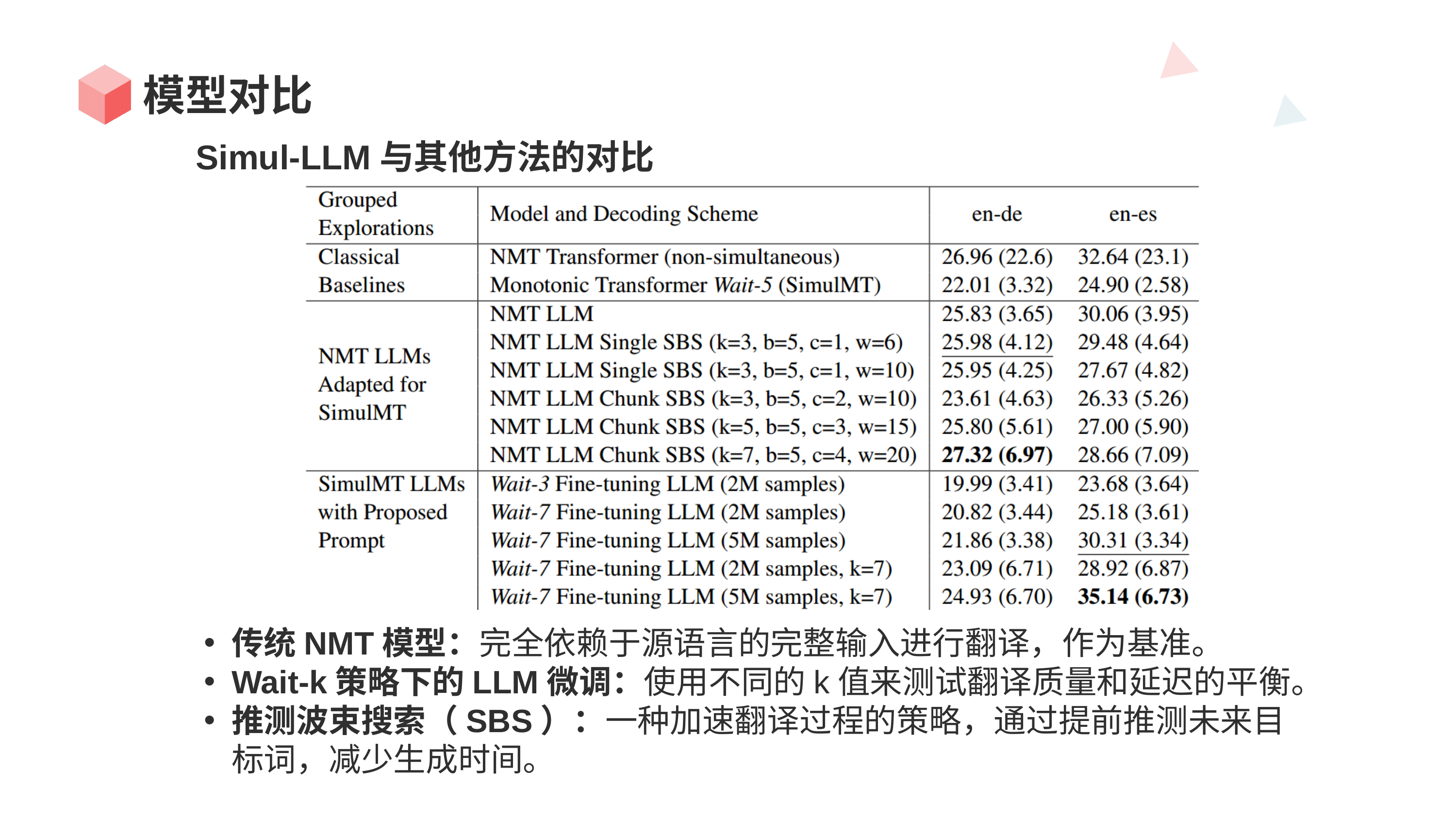

模型对比

Simul-LLM与其他方法的对比

传统NMT模型：完全依赖于源语言的完整输入进行翻译，作为基准。
Wait-k策略下的LLM微调：使用不同的k值来测试翻译质量和延迟的平衡。
推测波束搜索（SBS）：一种加速翻译过程的策略，通过提前推测未来目标词，减少生成时间。